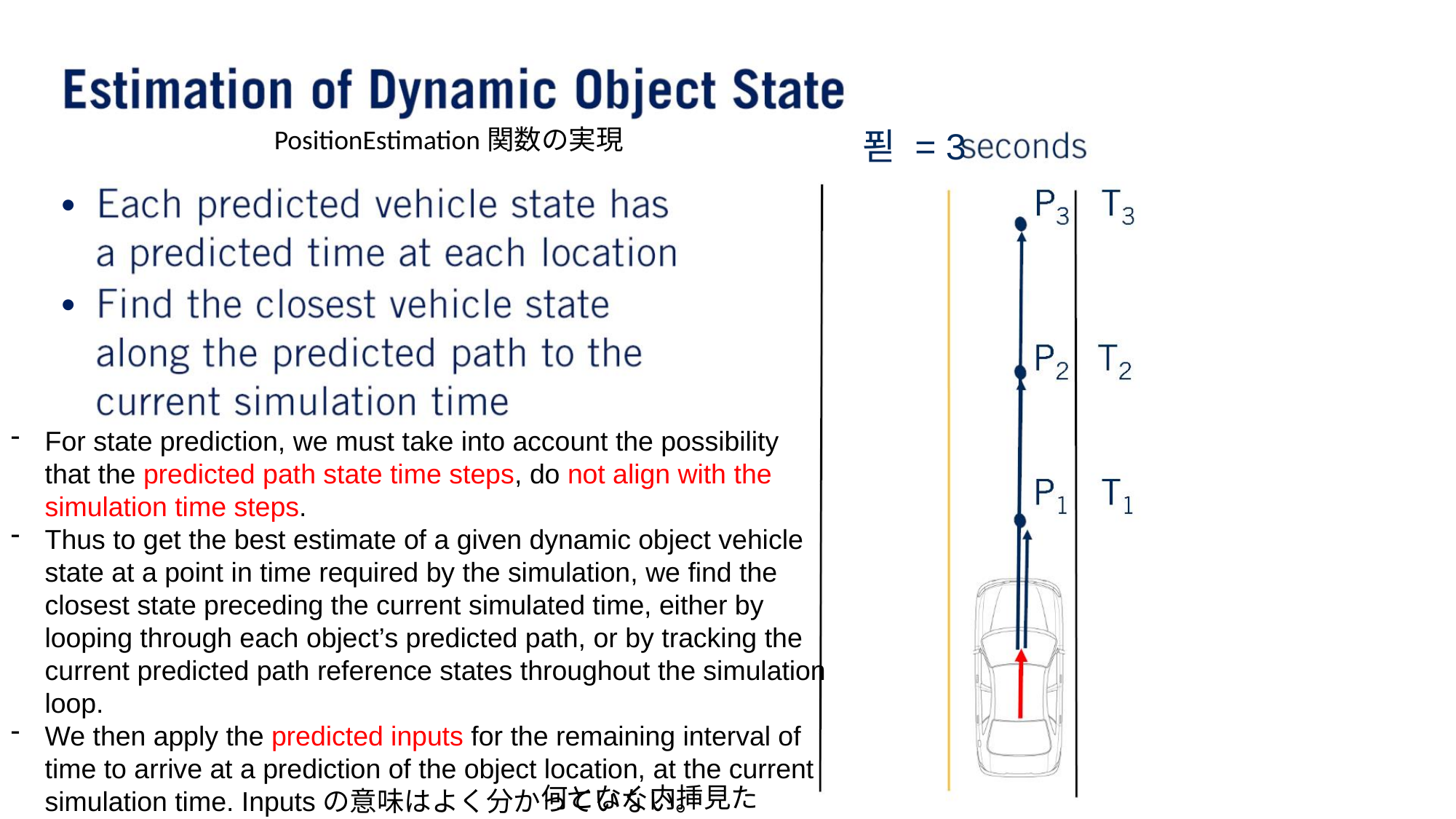

PositionEstimation関数の実現
푇 = 3
•
•
For state prediction, we must take into account the possibility that the predicted path state time steps, do not align with the simulation time steps.
Thus to get the best estimate of a given dynamic object vehicle state at a point in time required by the simulation, we find the closest state preceding the current simulated time, either by looping through each object’s predicted path, or by tracking the current predicted path reference states throughout the simulation loop.
We then apply the predicted inputs for the remaining interval of time to arrive at a prediction of the object location, at the current simulation time. Inputsの意味はよく分かっていない。
何となく内挿見たい